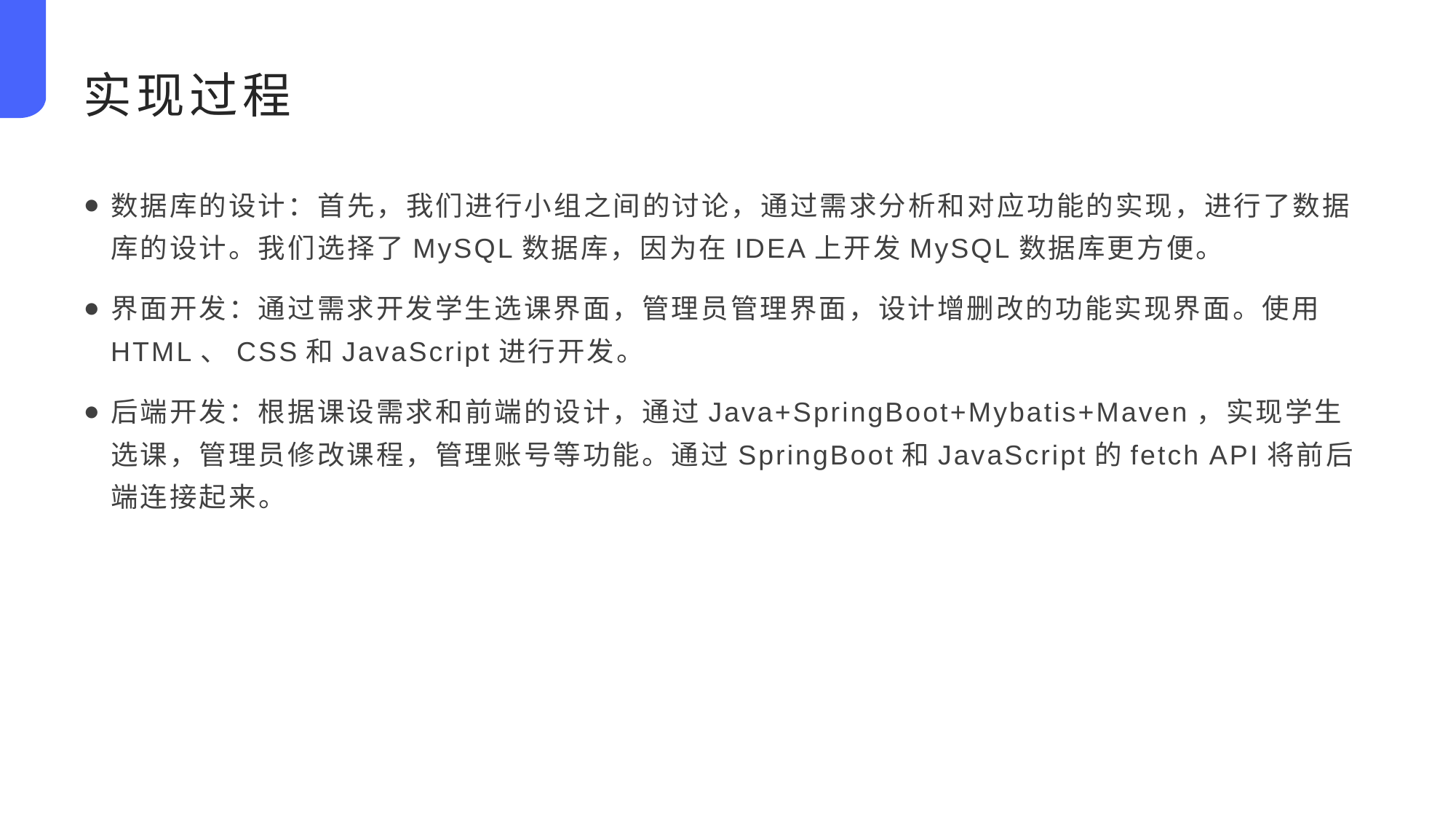

实现过程
数据库的设计：首先，我们进行小组之间的讨论，通过需求分析和对应功能的实现，进行了数据库的设计。我们选择了MySQL数据库，因为在IDEA上开发MySQL数据库更方便。
界面开发：通过需求开发学生选课界面，管理员管理界面，设计增删改的功能实现界面。使用HTML、CSS和JavaScript进行开发。
后端开发：根据课设需求和前端的设计，通过Java+SpringBoot+Mybatis+Maven，实现学生选课，管理员修改课程，管理账号等功能。通过SpringBoot和JavaScript的fetch API将前后端连接起来。